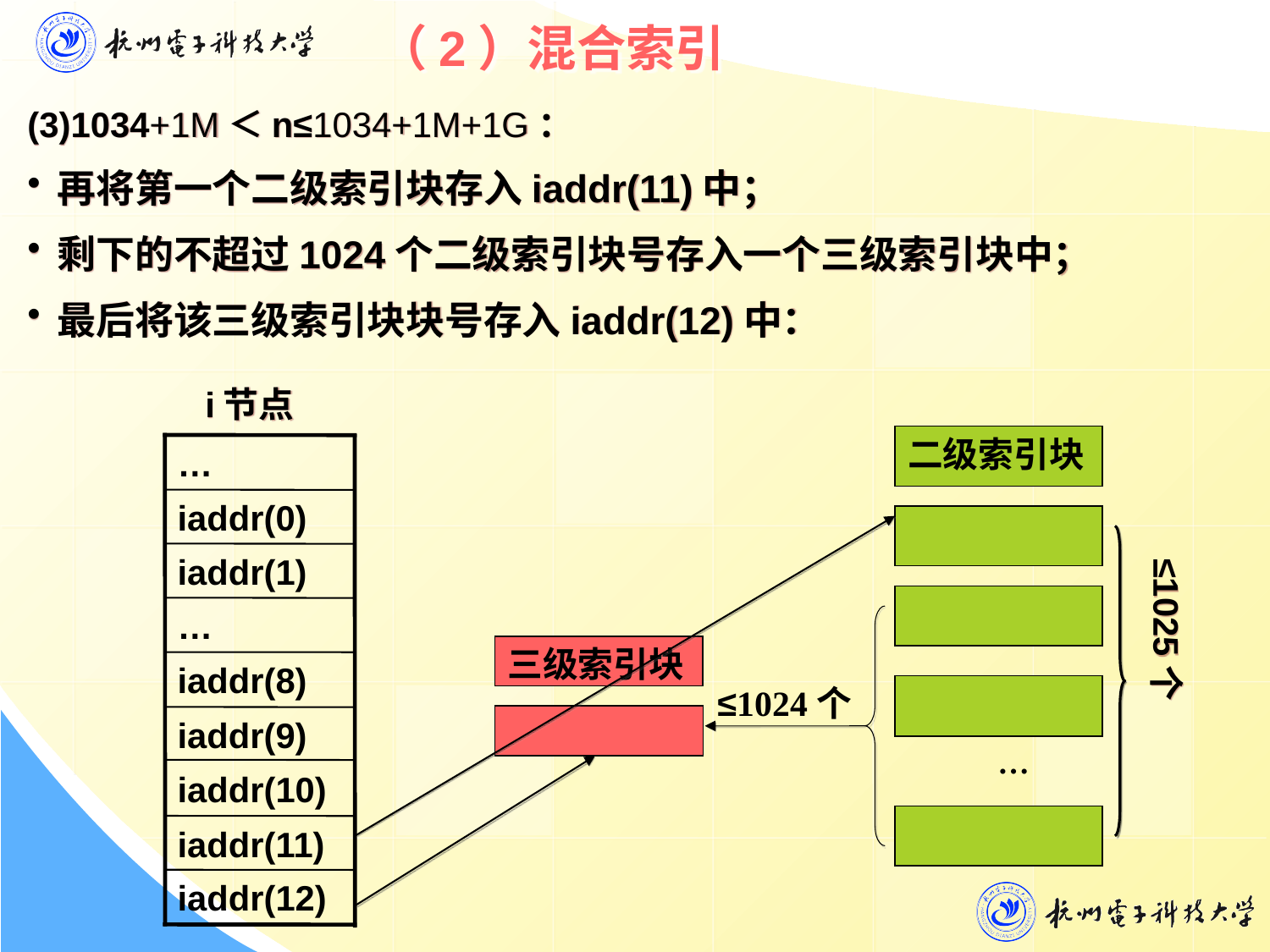

# （2）混合索引
(3)1034+1M＜n≤1034+1M+1G：
再将第一个二级索引块存入iaddr(11)中；
剩下的不超过1024个二级索引块号存入一个三级索引块中；
最后将该三级索引块块号存入iaddr(12)中：
i节点
…

iaddr(0)

iaddr(1)

…
iaddr(8)

iaddr(9)

iaddr(10)
iaddr(11)

iaddr(12)

二级索引块

≤1025个

三级索引块
≤1024个

…